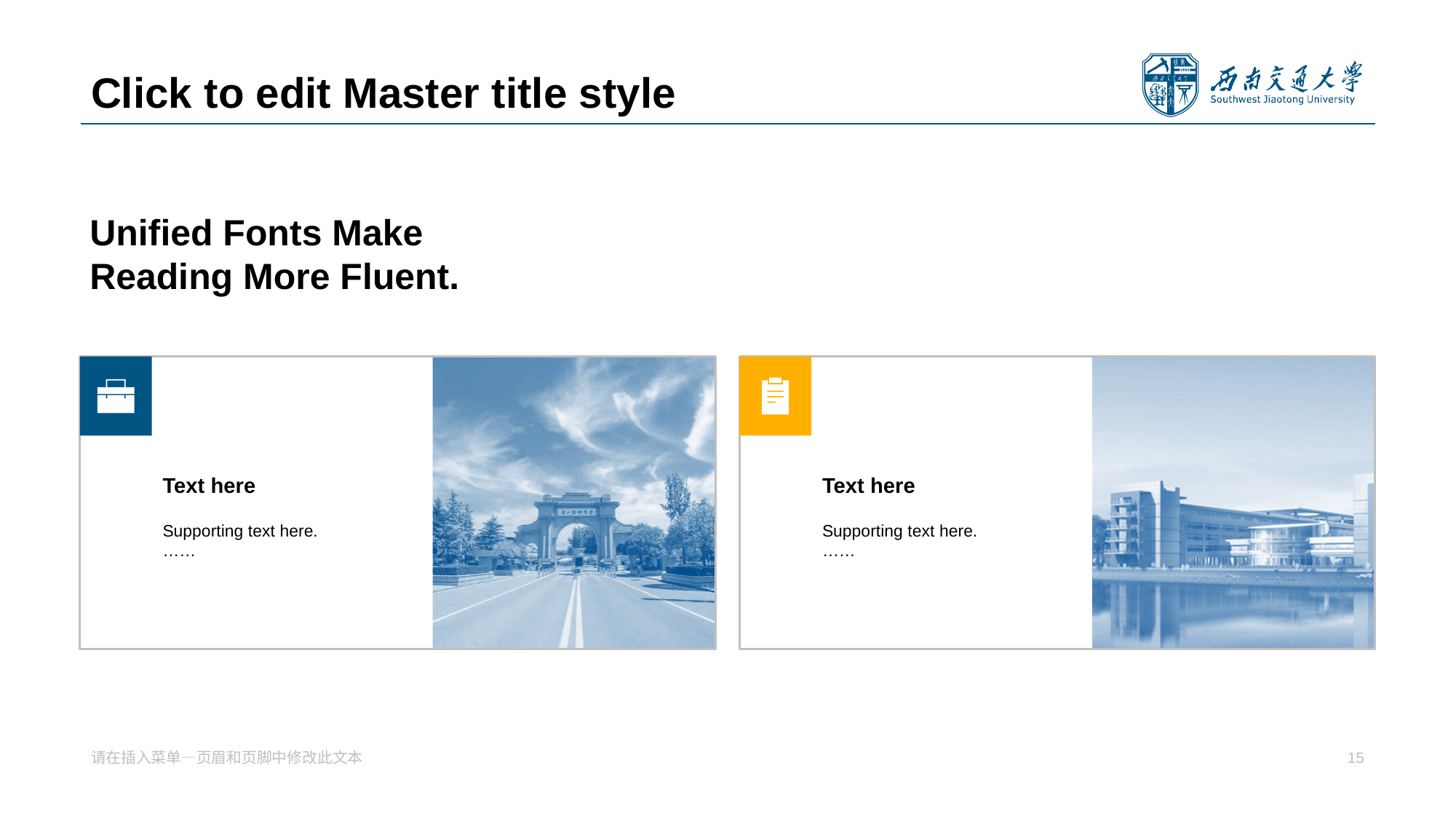

# Click to edit Master title style
Unified Fonts Make Reading More Fluent.

Text here
Supporting text here.
……

Text here
Supporting text here.
……
请在插入菜单—页眉和页脚中修改此文本
15